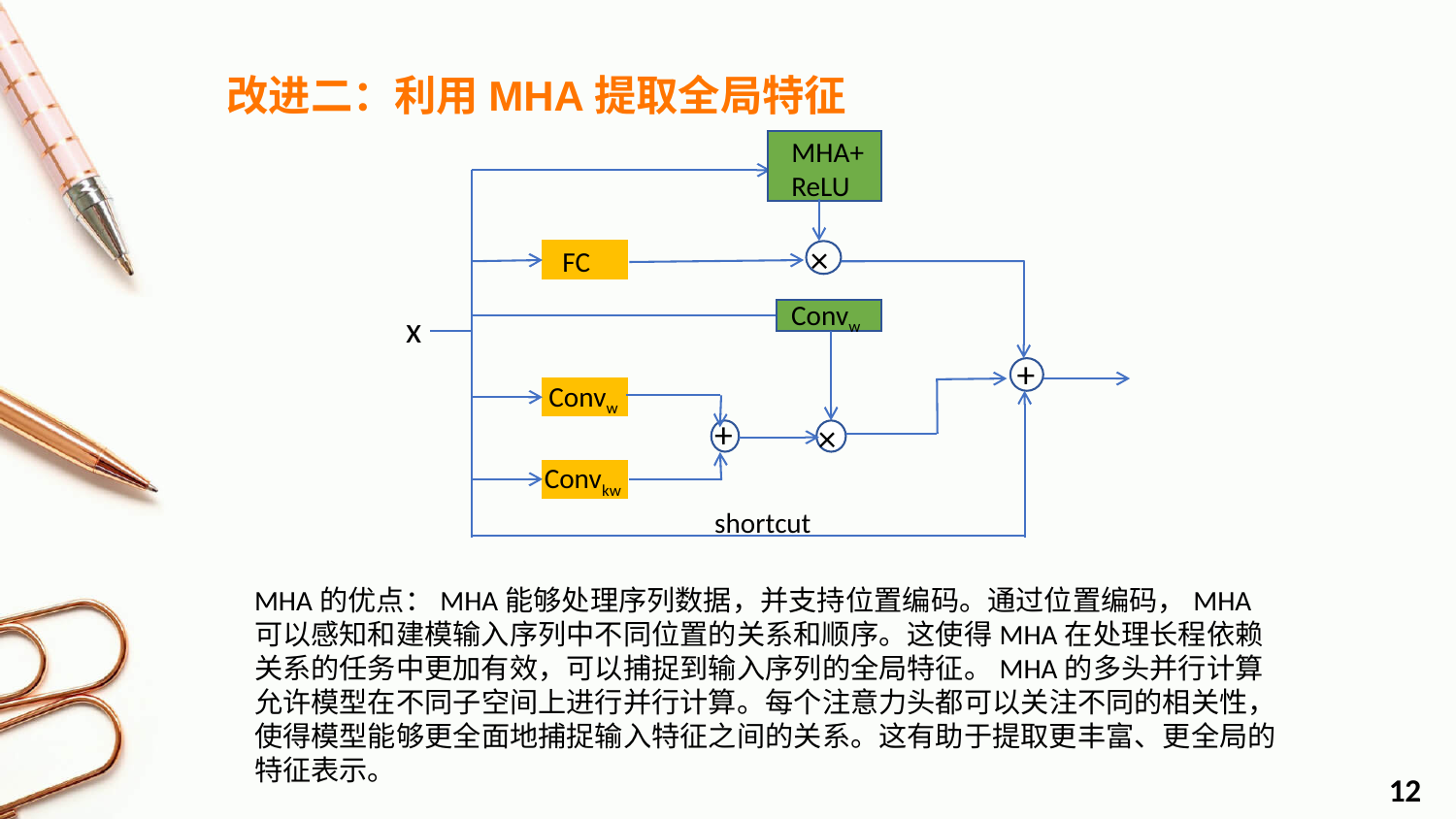

改进二：利用MHA提取全局特征
MHA+
ReLU

×
FC

Convw
x

+

Convw

+
×

Convkw

shortcut
MHA的优点：MHA能够处理序列数据，并支持位置编码。通过位置编码，MHA可以感知和建模输入序列中不同位置的关系和顺序。这使得MHA在处理长程依赖关系的任务中更加有效，可以捕捉到输入序列的全局特征。MHA的多头并行计算允许模型在不同子空间上进行并行计算。每个注意力头都可以关注不同的相关性，使得模型能够更全面地捕捉输入特征之间的关系。这有助于提取更丰富、更全局的特征表示。
12